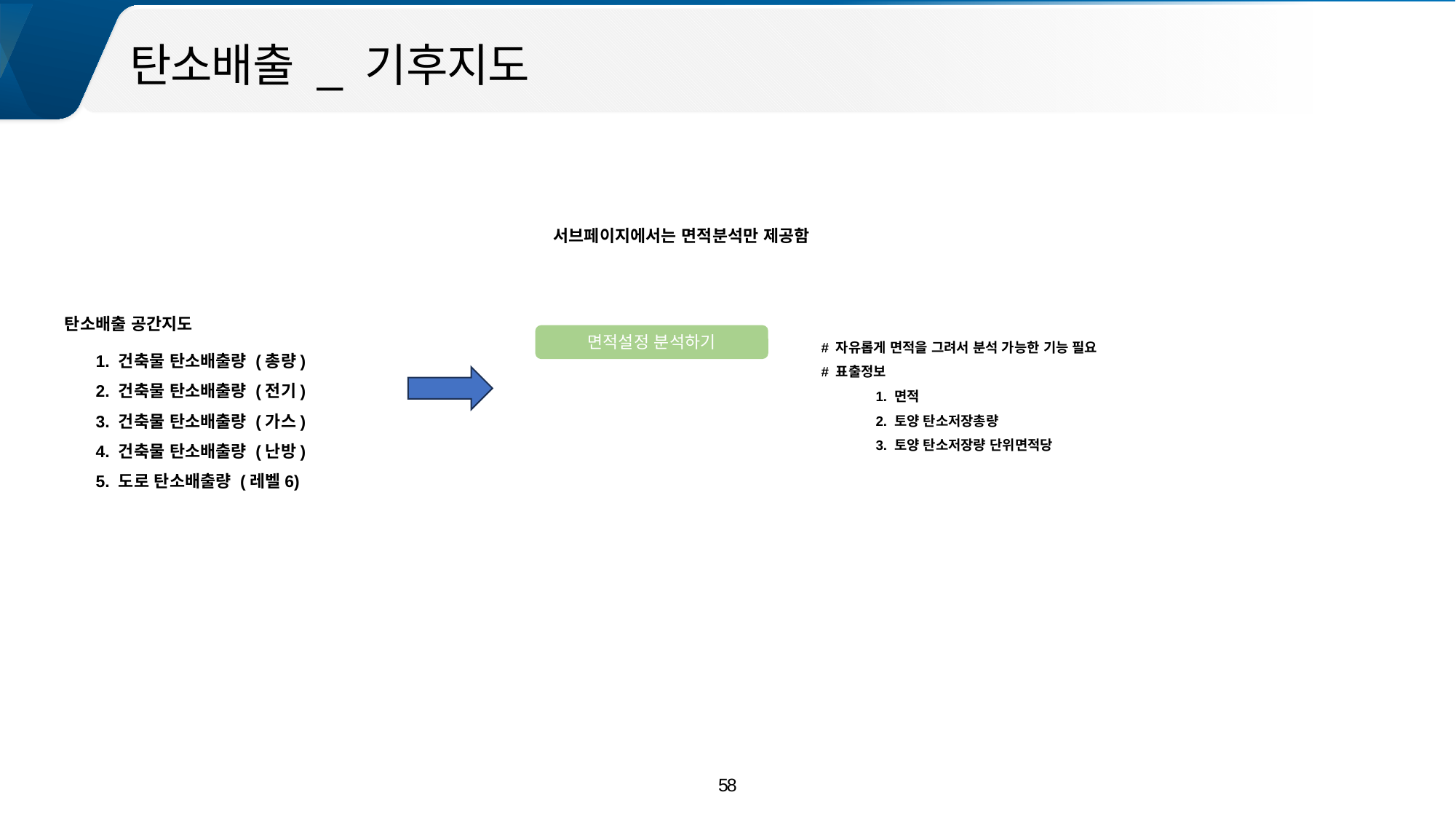

탄소배출 _ 기후지도
서브페이지에서는 면적분석만 제공함
탄소배출 공간지도
면적설정 분석하기
# 자유롭게 면적을 그려서 분석 가능한 기능 필요
# 표출정보
1. 면적
2. 토양 탄소저장총량
3. 토양 탄소저장량 단위면적당
1. 건축물 탄소배출량 (총량)
2. 건축물 탄소배출량 (전기)
3. 건축물 탄소배출량 (가스)
4. 건축물 탄소배출량 (난방)
5. 도로 탄소배출량 (레벨6)